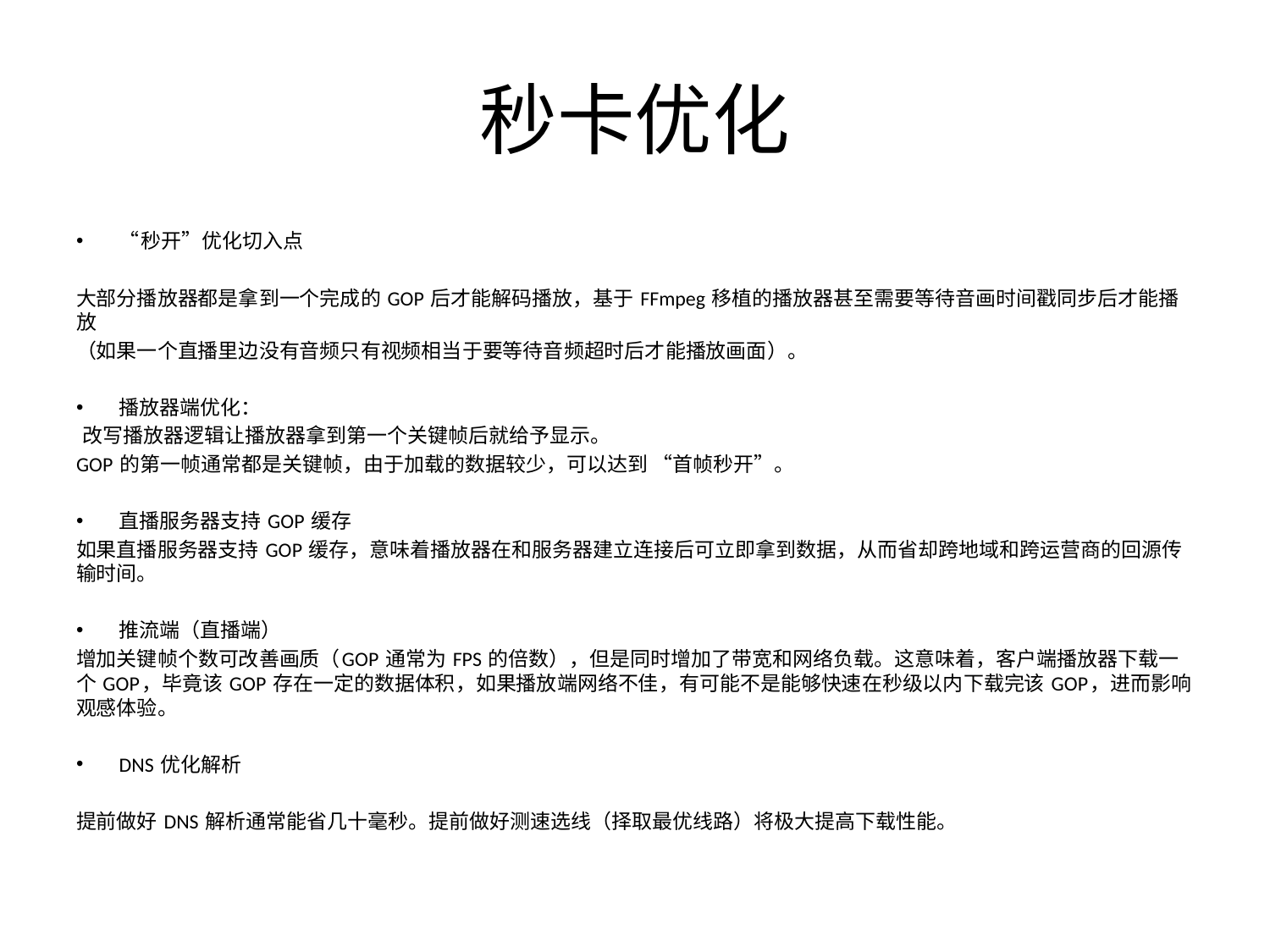

# 秒卡优化
“秒开”优化切入点

大部分播放器都是拿到一个完成的 GOP 后才能解码播放，基于 FFmpeg 移植的播放器甚至需要等待音画时间戳同步后才能播放
（如果一个直播里边没有音频只有视频相当于要等待音频超时后才能播放画面）。﻿﻿

播放器端优化：
 改写播放器逻辑让播放器拿到第一个关键帧后就给予显示。﻿﻿
GOP 的第一帧通常都是关键帧，由于加载的数据较少，可以达到 “首帧秒开”。﻿﻿

直播服务器支持 GOP 缓存
如果直播服务器支持 GOP 缓存，意味着播放器在和服务器建立连接后可立即拿到数据，从而省却跨地域和跨运营商的回源传输时间。﻿﻿

推流端（直播端）
增加关键帧个数可改善画质（GOP 通常为 FPS 的倍数），但是同时增加了带宽和网络负载。这意味着，客户端播放器下载一个 GOP，毕竟该 GOP 存在一定的数据体积，如果播放端网络不佳，有可能不是能够快速在秒级以内下载完该 GOP，进而影响观感体验。﻿﻿

DNS 优化解析

提前做好 DNS 解析通常能省几十毫秒。提前做好测速选线（择取最优线路）将极大提高下载性能。﻿﻿